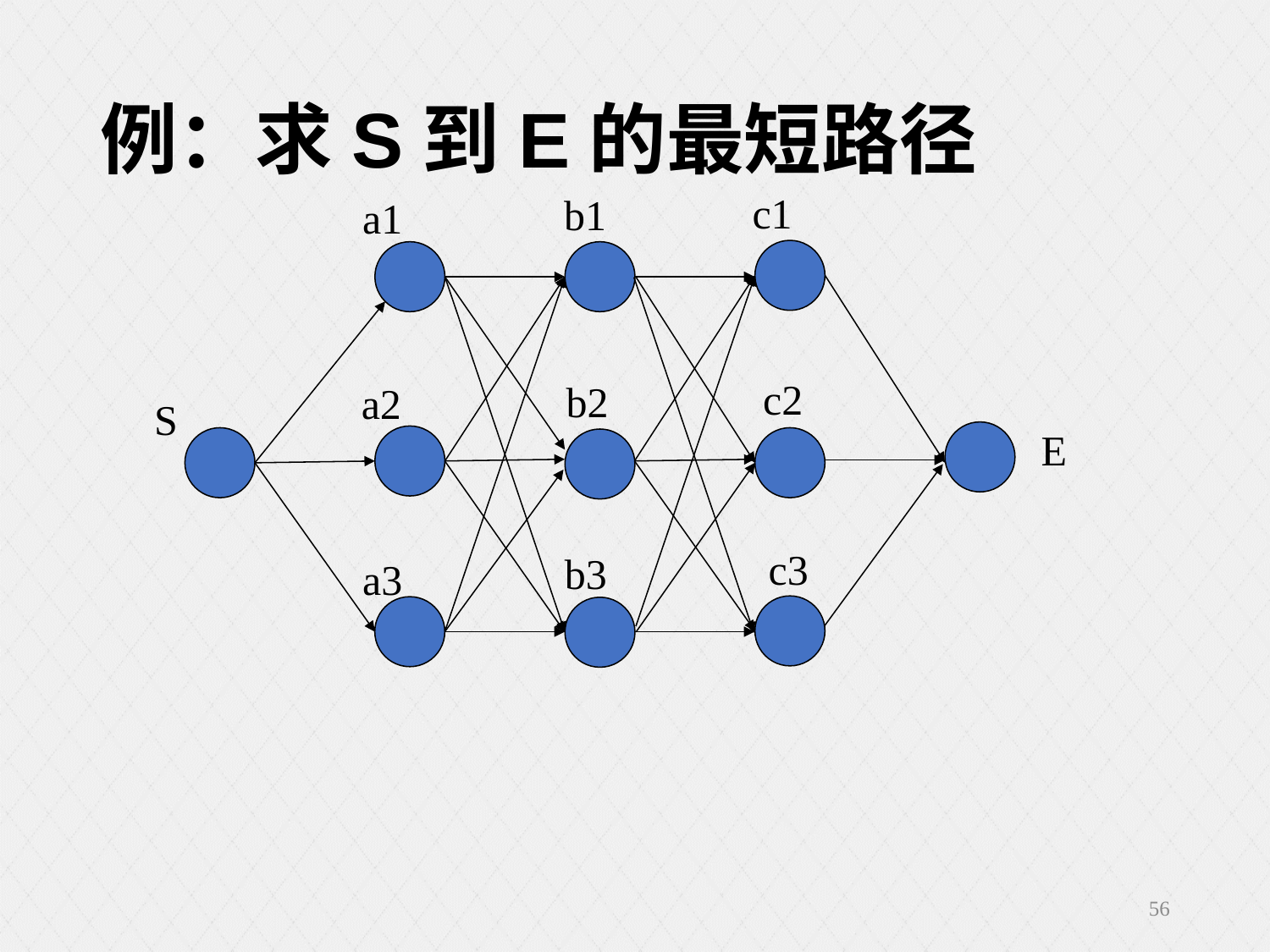

# 例：求S到E的最短路径
c1
b1
a1

c2
b2
a2
S
E

c3
b3
a3

56